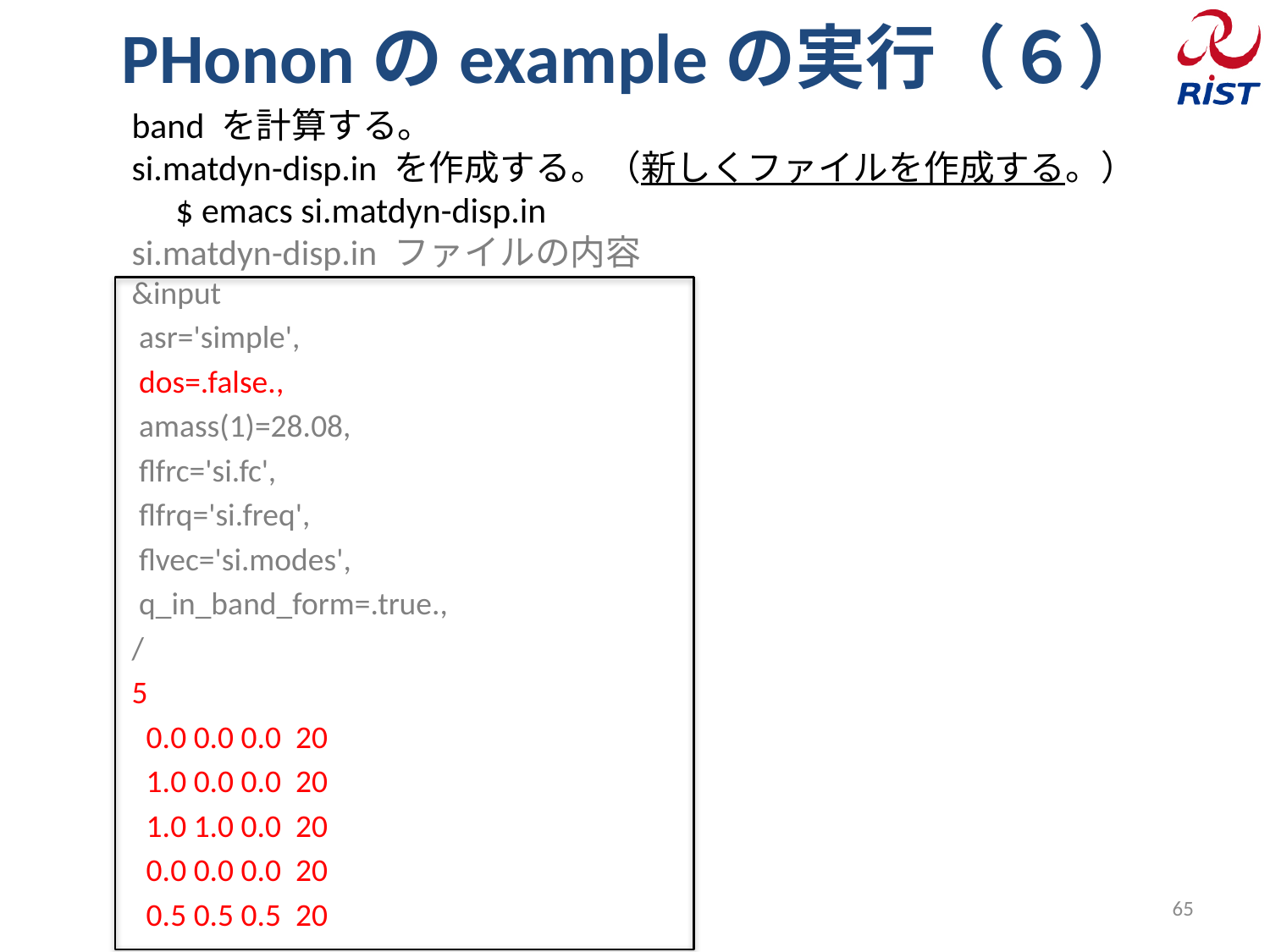

# PHononのexampleの実行（６）
band を計算する。
si.matdyn-disp.in を作成する。（新しくファイルを作成する。）
　$ emacs si.matdyn-disp.in
si.matdyn-disp.in ファイルの内容
&input
 asr='simple',
 dos=.false.,
 amass(1)=28.08,
 flfrc='si.fc',
 flfrq='si.freq',
 flvec='si.modes',
 q_in_band_form=.true.,
/
5
  0.0 0.0 0.0  20
  1.0 0.0 0.0  20
  1.0 1.0 0.0  20
  0.0 0.0 0.0  20
  0.5 0.5 0.5  20

65